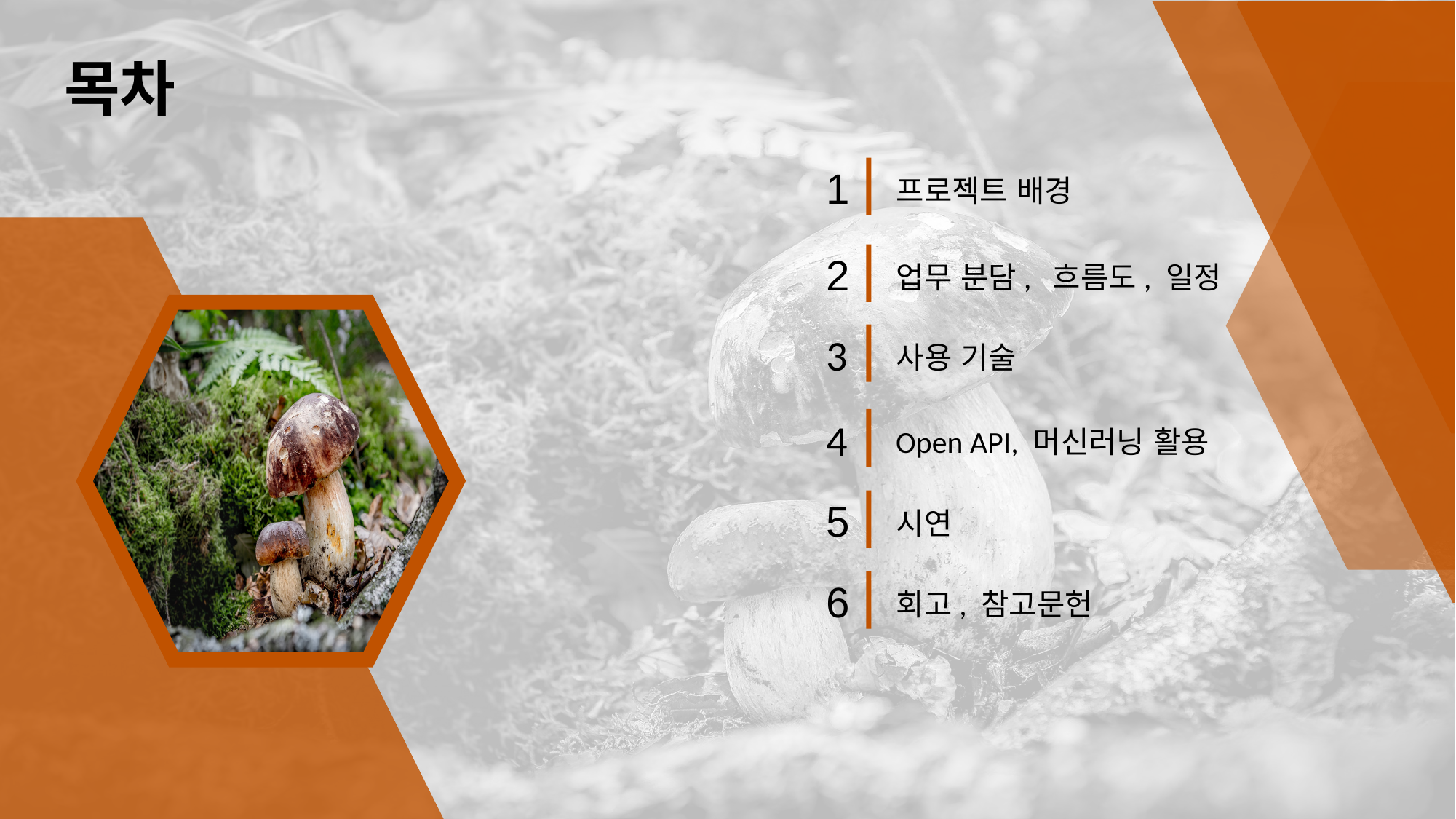

목차

1

프로젝트 배경

2

업무 분담,  흐름도, 일정

3

사용 기술
4

Open API, 머신러닝 활용
5

시연
6

회고, 참고문헌